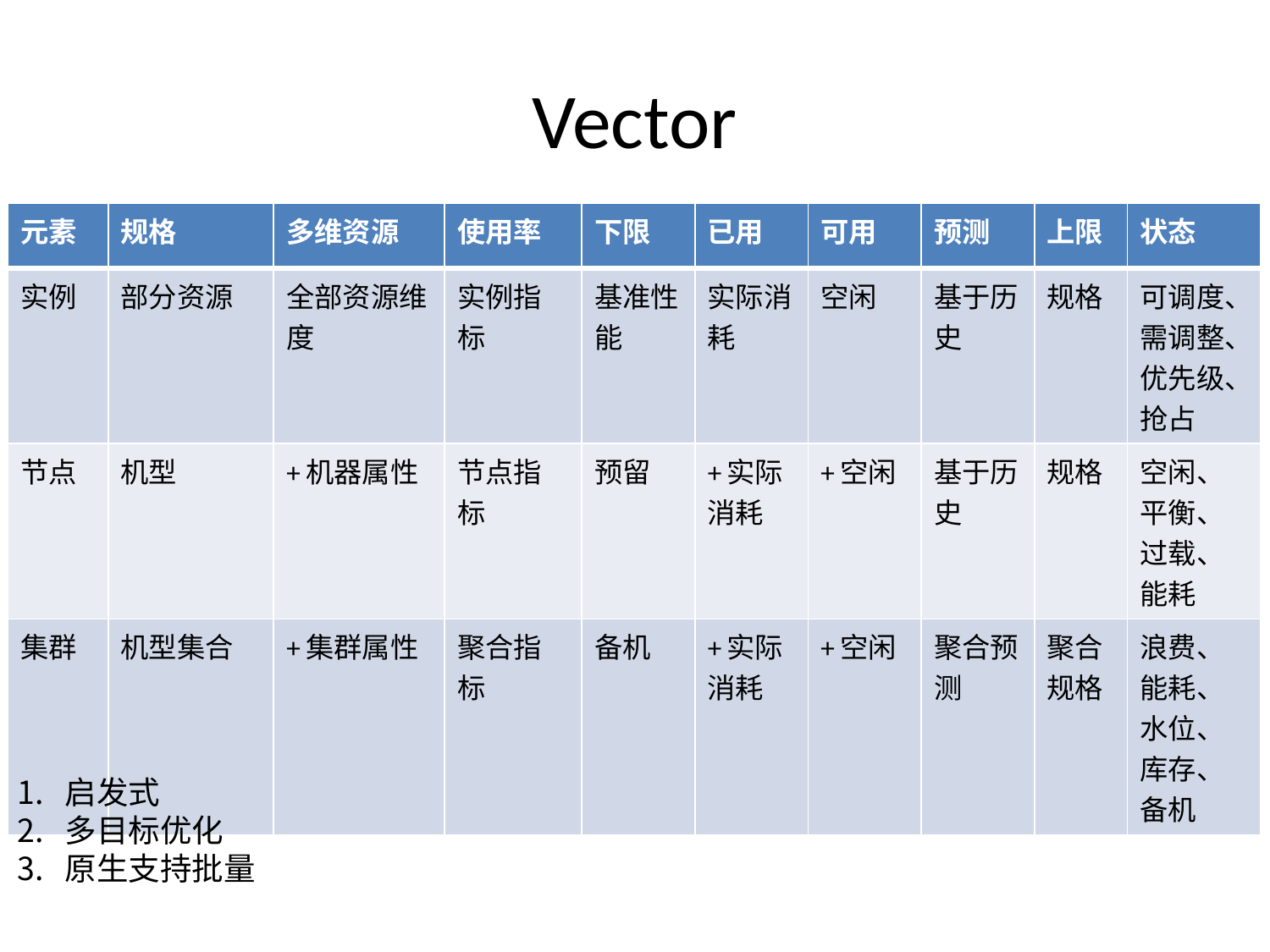

# Vector
| 元素 | 规格 | 多维资源 | 使用率 | 下限 | 已用 | 可用 | 预测 | 上限 | 状态 |
| --- | --- | --- | --- | --- | --- | --- | --- | --- | --- |
| 实例 | 部分资源 | 全部资源维度 | 实例指标 | 基准性能 | 实际消耗 | 空闲 | 基于历史 | 规格 | 可调度、需调整、优先级、抢占 |
| 节点 | 机型 | +机器属性 | 节点指标 | 预留 | +实际消耗 | +空闲 | 基于历史 | 规格 | 空闲、平衡、过载、能耗 |
| 集群 | 机型集合 | +集群属性 | 聚合指标 | 备机 | +实际消耗 | +空闲 | 聚合预测 | 聚合 规格 | 浪费、 能耗、 水位、 库存、 备机 |
启发式
多目标优化
原生支持批量